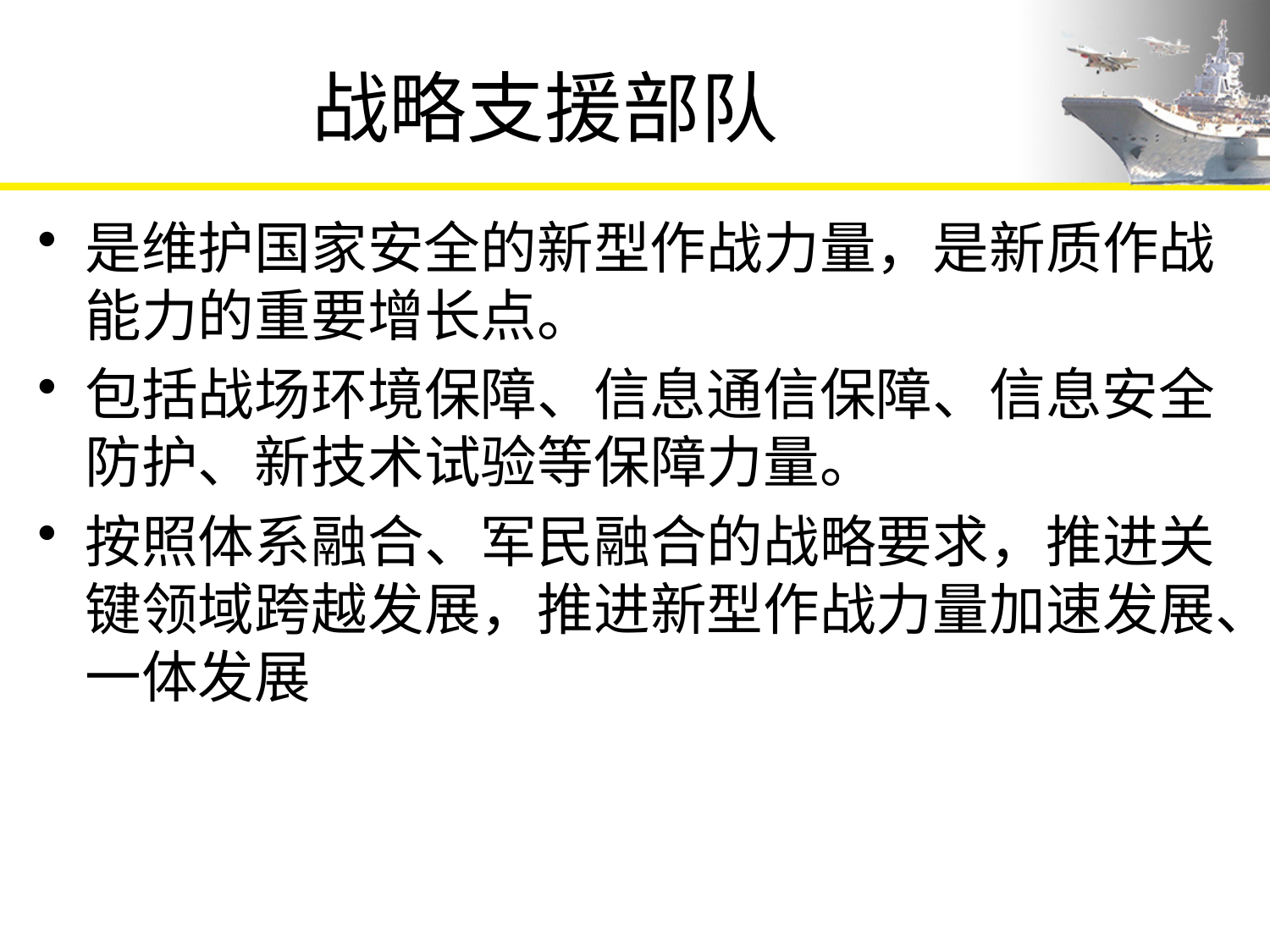

# 战略支援部队
是维护国家安全的新型作战力量，是新质作战能力的重要增长点。
包括战场环境保障、信息通信保障、信息安全防护、新技术试验等保障力量。
按照体系融合、军民融合的战略要求，推进关键领域跨越发展，推进新型作战力量加速发展、一体发展